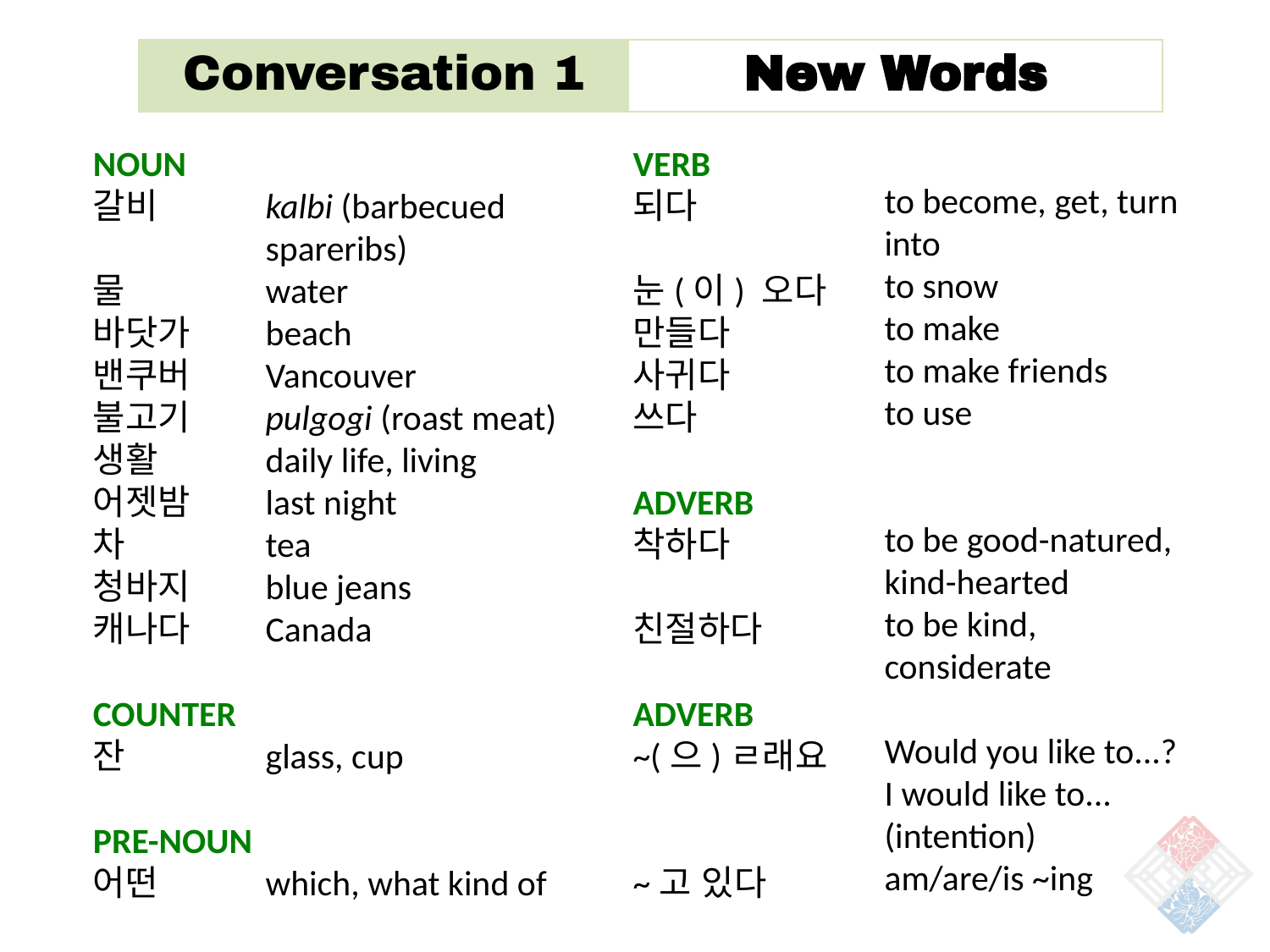

| Conversation 1 | New Words |
| --- | --- |

to become, get, turn into
to snow
to make
to make friends
to use

to be good-natured,
kind-hearted
to be kind, considerate

Would you like to...?
I would like to...(intention)
am/are/is ~ing
NOUN
갈비

물
바닷가
밴쿠버
불고기
생활
어젯밤
차
청바지
캐나다

COUNTER
잔

PRE-NOUN
어떤

kalbi (barbecued spareribs)
water
beach
Vancouver
pulgogi (roast meat)
daily life, living
last night
tea
blue jeans
Canada

glass, cup

which, what kind of
VERB
되다

눈(이) 오다
만들다
사귀다
쓰다

ADVERB
착하다

친절하다

ADVERB
~(으)ㄹ래요

~고 있다